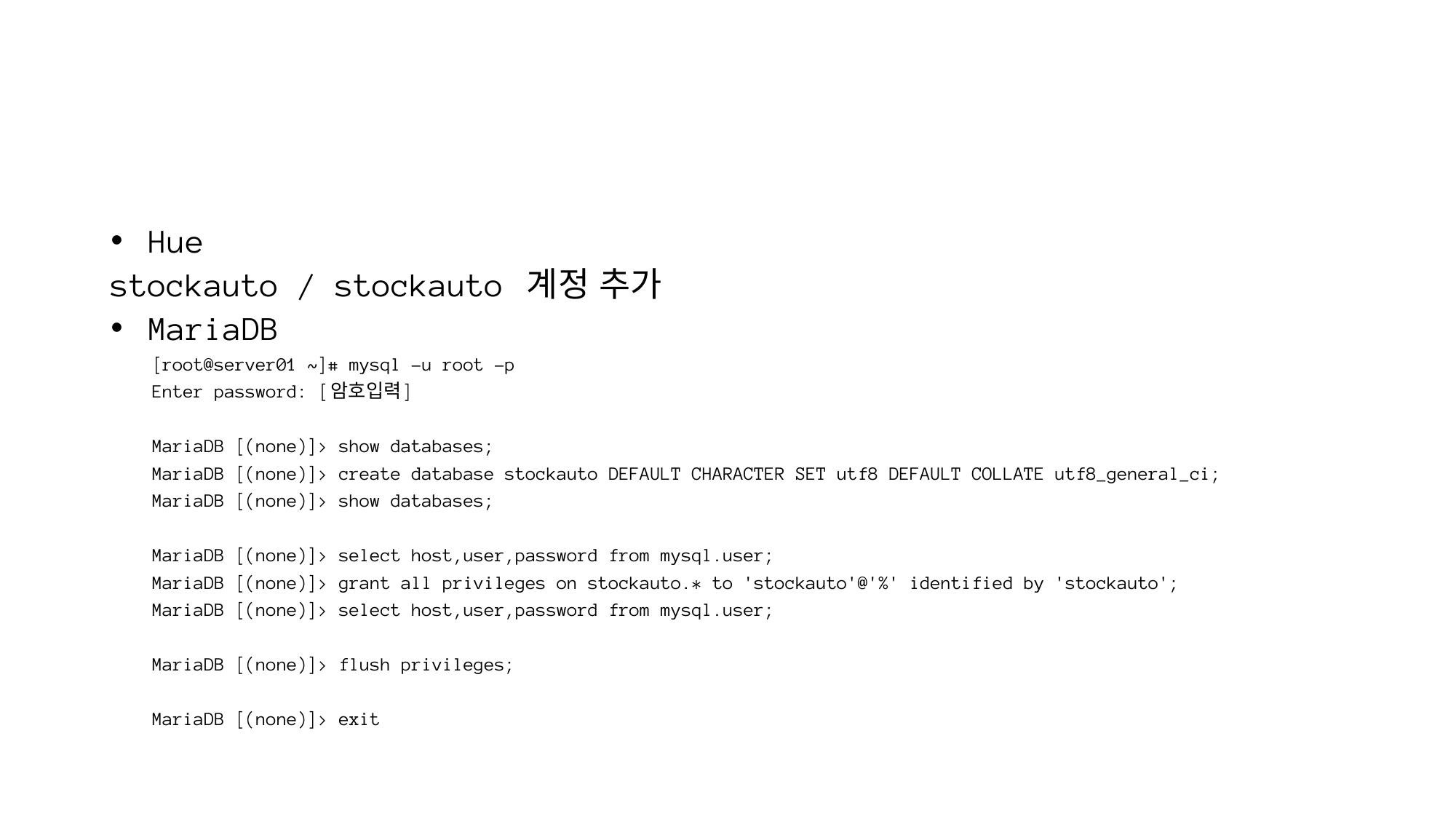

#
Hue
stockauto / stockauto 계정 추가
MariaDB
    [root@server01 ~]# mysql -u root -p
    Enter password: [암호입력]

    MariaDB [(none)]> show databases;
    MariaDB [(none)]> create database stockauto DEFAULT CHARACTER SET utf8 DEFAULT COLLATE utf8_general_ci;
    MariaDB [(none)]> show databases;

    MariaDB [(none)]> select host,user,password from mysql.user;
    MariaDB [(none)]> grant all privileges on stockauto.* to 'stockauto'@'%' identified by 'stockauto';
    MariaDB [(none)]> select host,user,password from mysql.user;

    MariaDB [(none)]> flush privileges;

    MariaDB [(none)]> exit